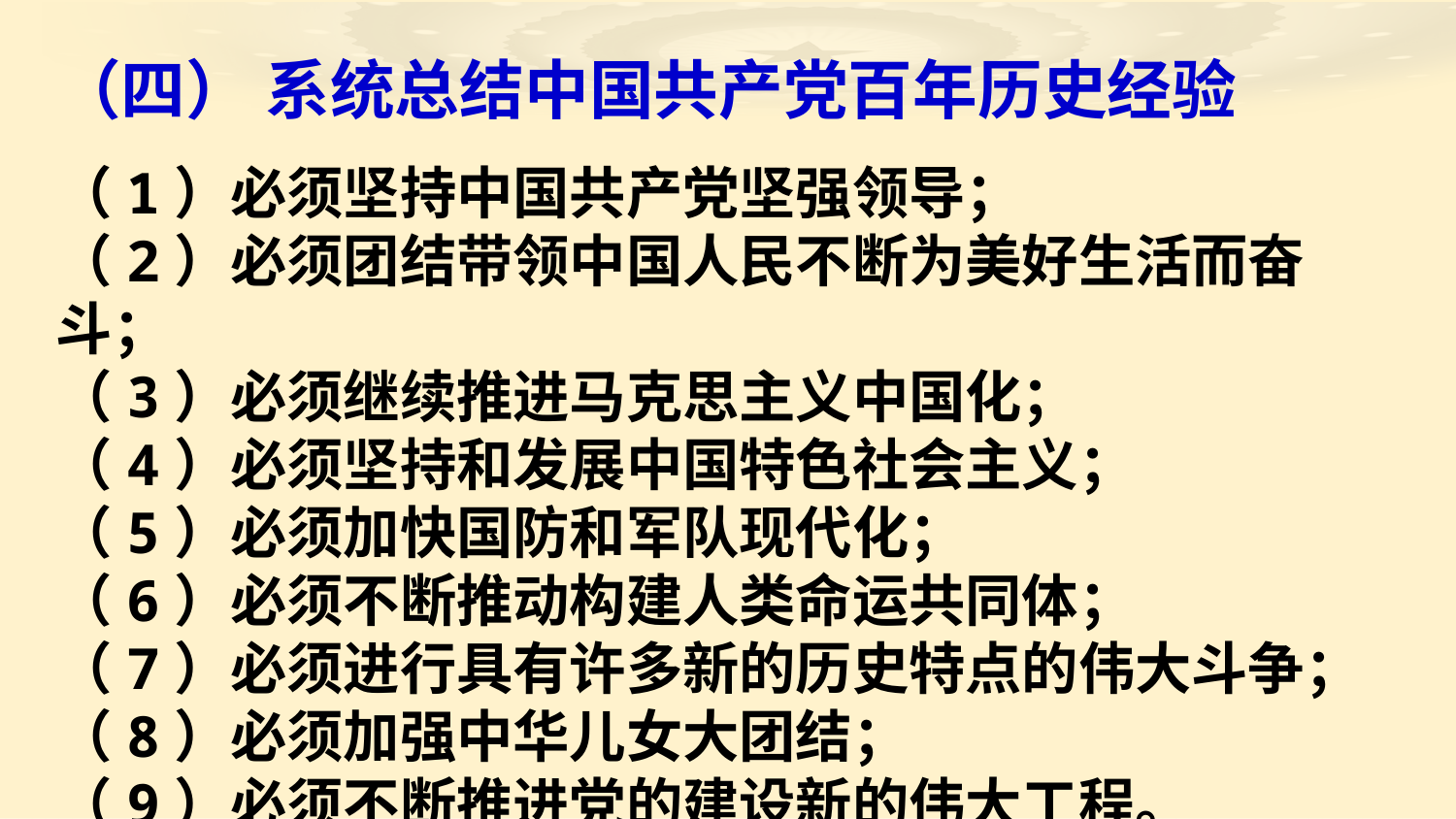

# （四） 系统总结中国共产党百年历史经验
（1）必须坚持中国共产党坚强领导；
（2）必须团结带领中国人民不断为美好生活而奋斗；
（3）必须继续推进马克思主义中国化；
（4）必须坚持和发展中国特色社会主义；
（5）必须加快国防和军队现代化；
（6）必须不断推动构建人类命运共同体；
（7）必须进行具有许多新的历史特点的伟大斗争；
（8）必须加强中华儿女大团结；
（9）必须不断推进党的建设新的伟大工程。